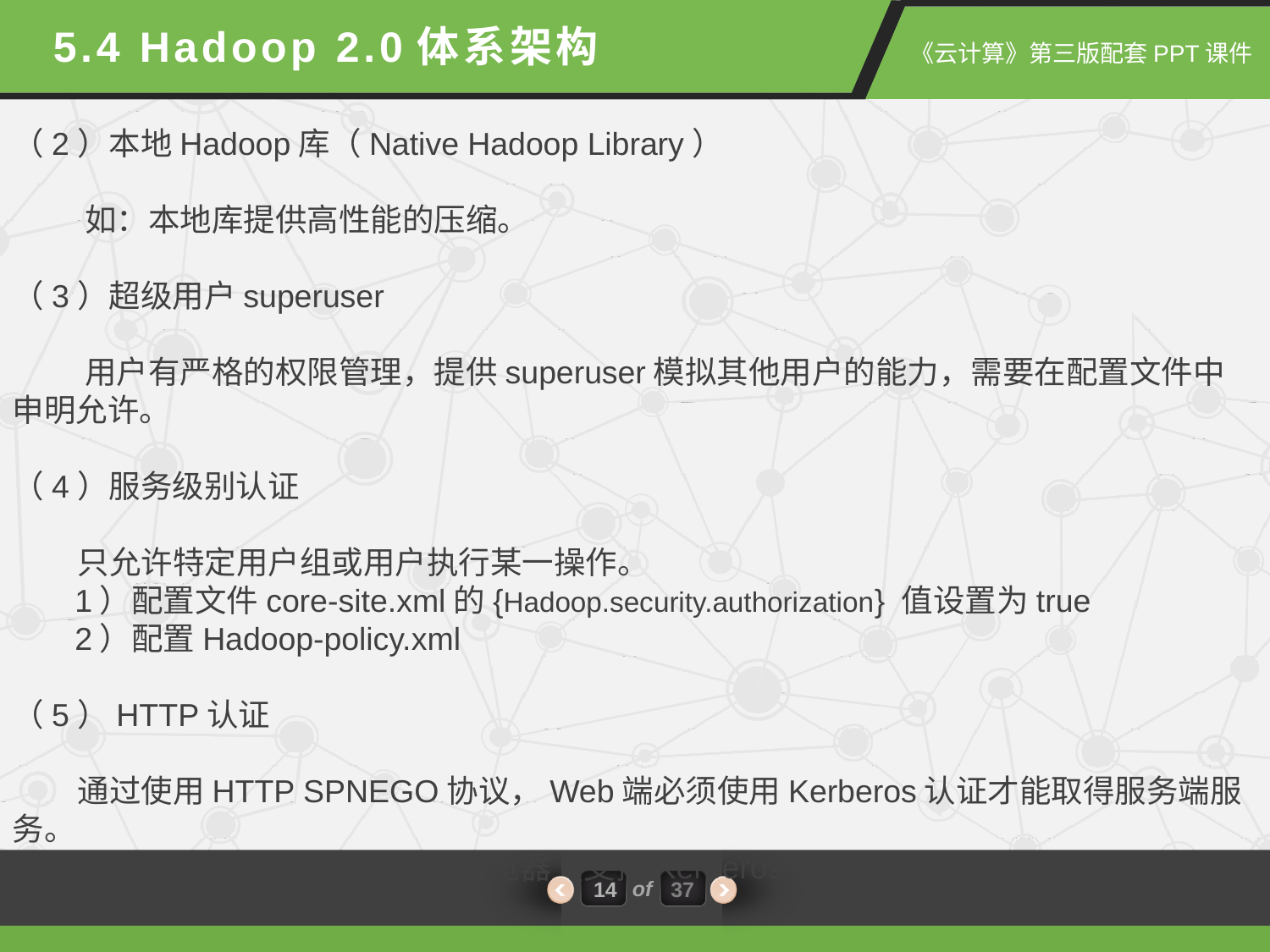

5.4 Hadoop 2.0体系架构
（2）本地Hadoop库（Native Hadoop Library）

         如：本地库提供高性能的压缩。

（3）超级用户superuser

         用户有严格的权限管理，提供superuser模拟其他用户的能力，需要在配置文件中申明允许。

（4）服务级别认证

        只允许特定用户组或用户执行某一操作。
       1）配置文件core-site.xml的{Hadoop.security.authorization} 值设置为true
       2）配置Hadoop-policy.xml

（5）HTTP认证

        通过使用HTTP SPNEGO协议，Web端必须使用Kerberos认证才能取得服务端服务。
配置步骤分为服务器端和客户端浏览器（支持Kerberos认证，如火狐或IE）
14